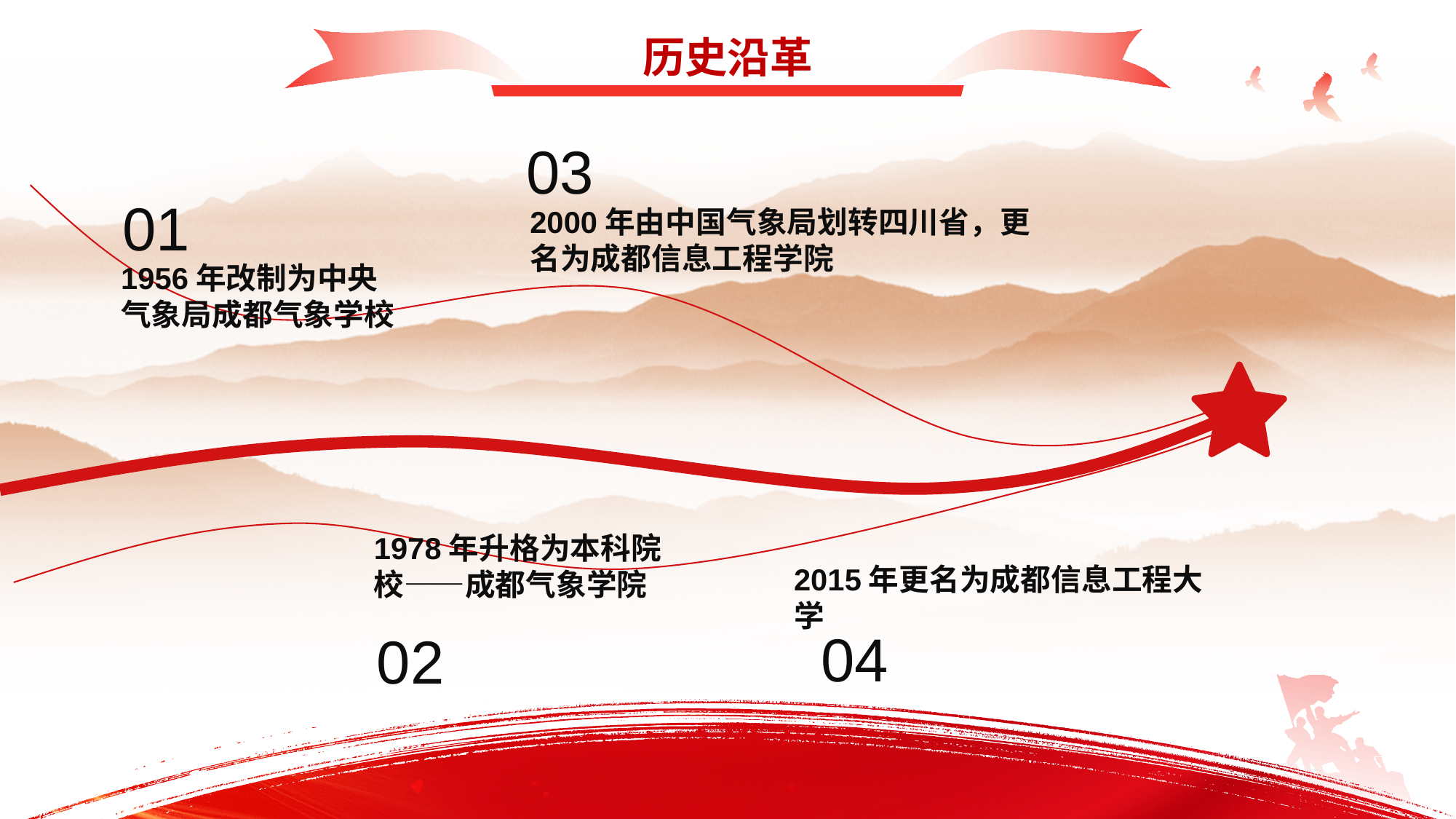

历史沿革
03
01

2000年由中国气象局划转四川省，更名为成都信息工程学院
1956年改制为中央气象局成都气象学校

1978年升格为本科院校——成都气象学院
2015年更名为成都信息工程大学
04
02